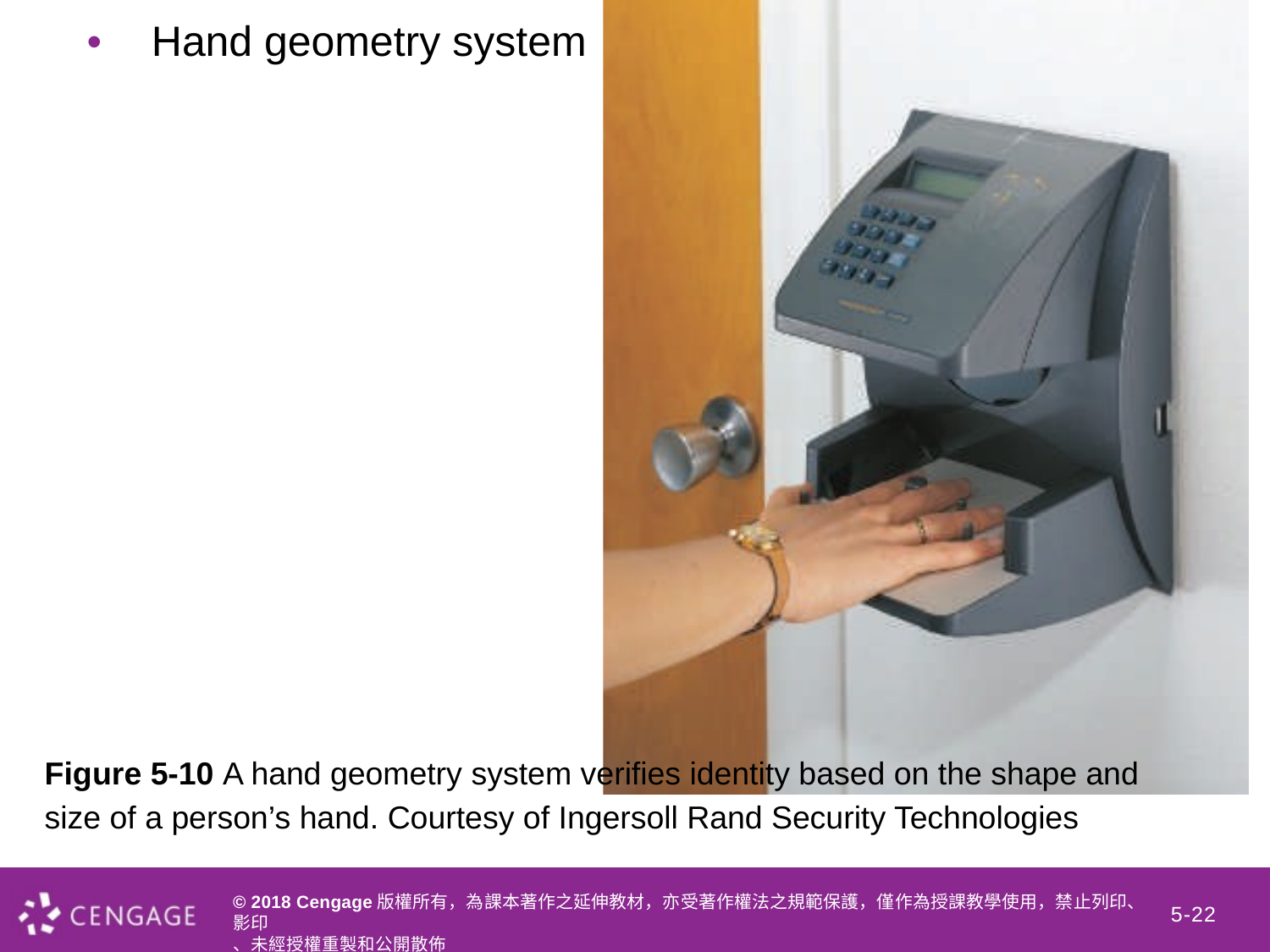

•
Hand geometry system
Figure 5-10 A hand geometry system verifies identity based on the shape and size of a person’s hand. Courtesy of Ingersoll Rand Security Technologies

© 2018 Cengage版權所有，為課本著作之延伸教材，亦受著作權法之規範保護，僅作為授課教學使用，禁止列印、影印
、未經授權重製和公開散佈
5-22